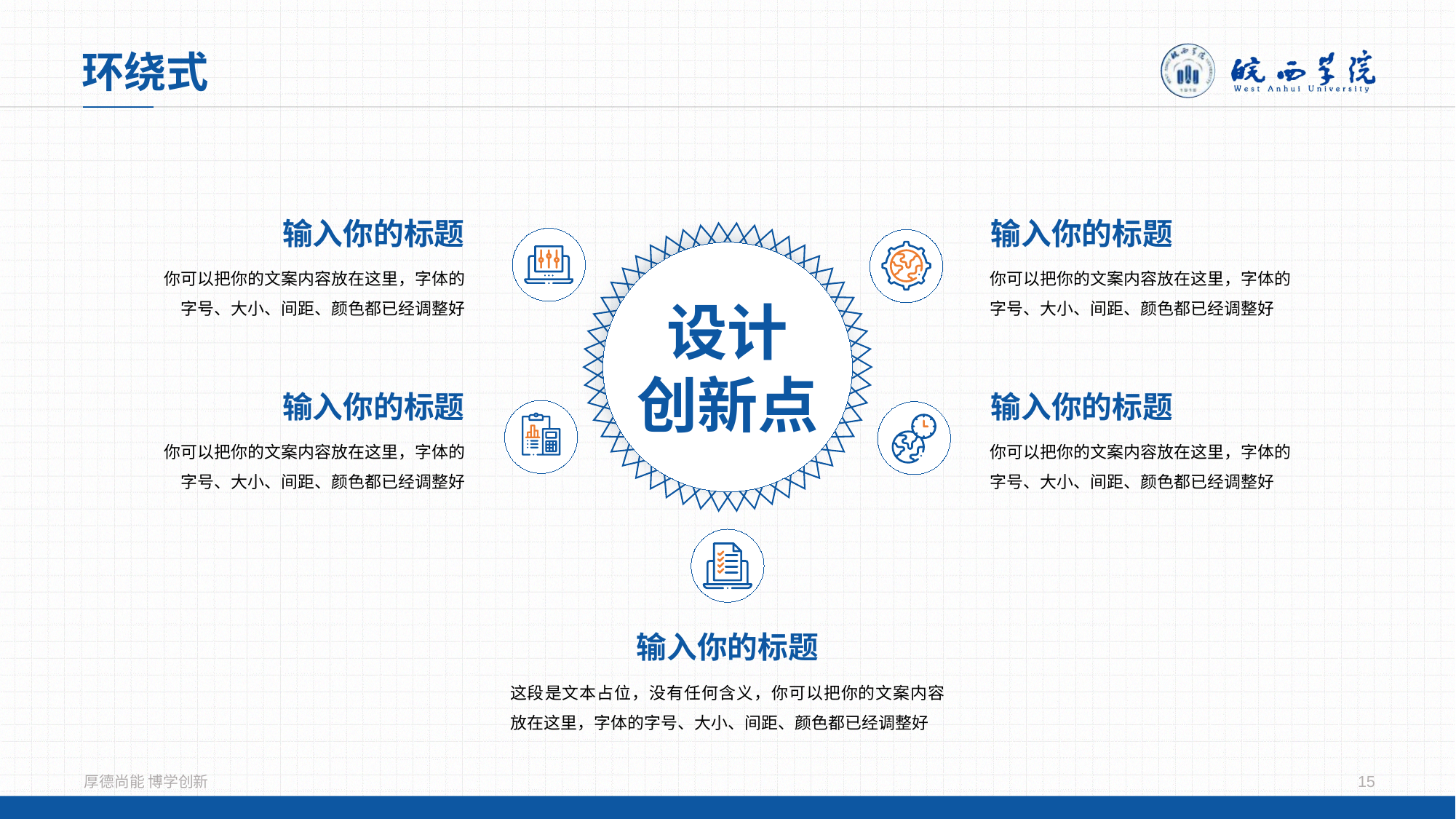

环绕式

设计
创新点
输入你的标题
你可以把你的文案内容放在这里，字体的字号、大小、间距、颜色都已经调整好
输入你的标题
你可以把你的文案内容放在这里，字体的字号、大小、间距、颜色都已经调整好

输入你的标题
你可以把你的文案内容放在这里，字体的字号、大小、间距、颜色都已经调整好
输入你的标题
你可以把你的文案内容放在这里，字体的字号、大小、间距、颜色都已经调整好

输入你的标题
这段是文本占位，没有任何含义，你可以把你的文案内容放在这里，字体的字号、大小、间距、颜色都已经调整好
15